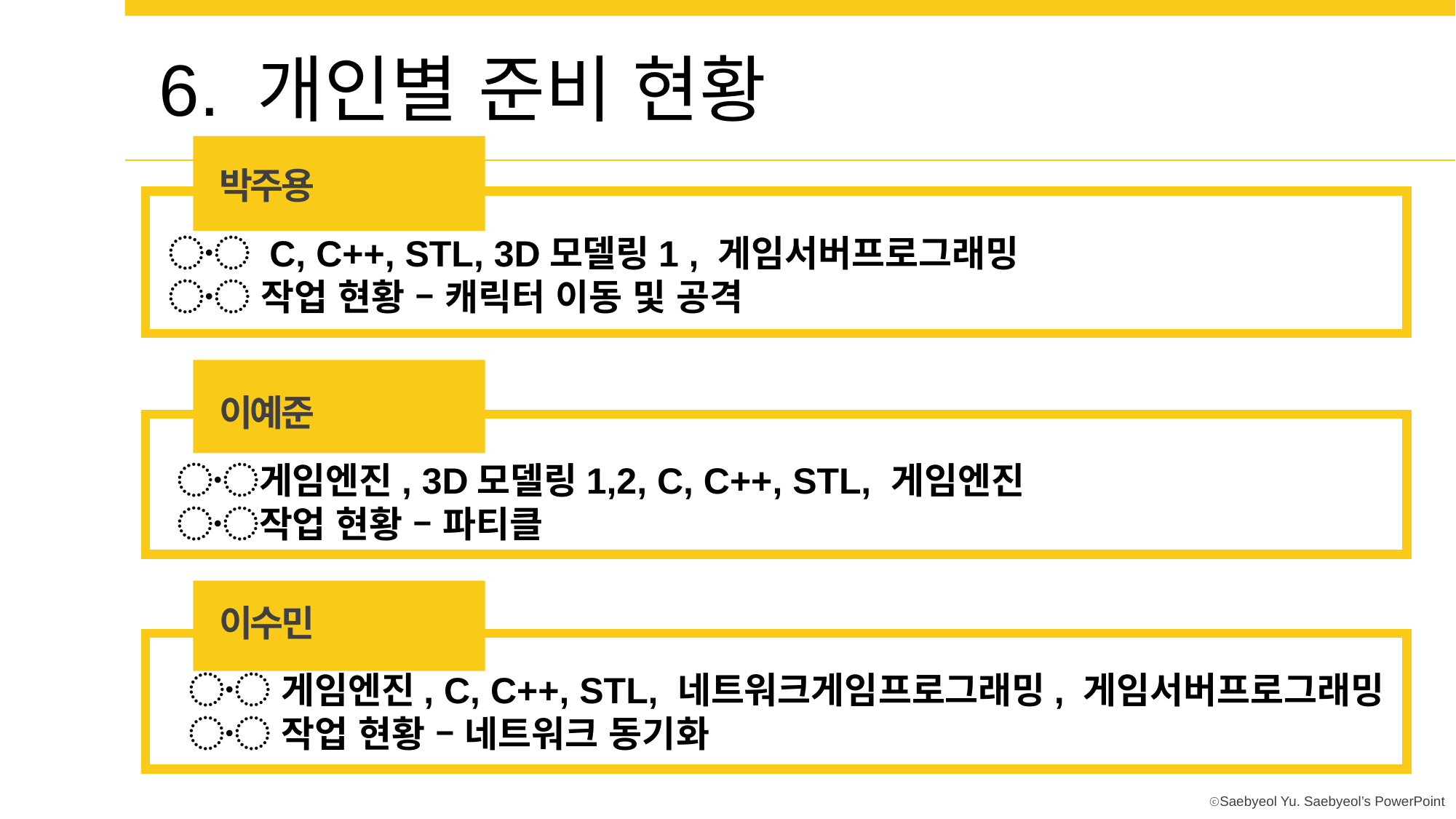

6. 개인별 준비 현황

박주용
〮 C, C++, STL, 3D모델링1 , 게임서버프로그래밍
〮 작업 현황 – 캐릭터 이동 및 공격

이예준
〮게임엔진, 3D모델링1,2, C, C++, STL, 게임엔진
〮작업 현황 – 파티클

이수민
〮 게임엔진, C, C++, STL, 네트워크게임프로그래밍, 게임서버프로그래밍
〮 작업 현황 – 네트워크 동기화